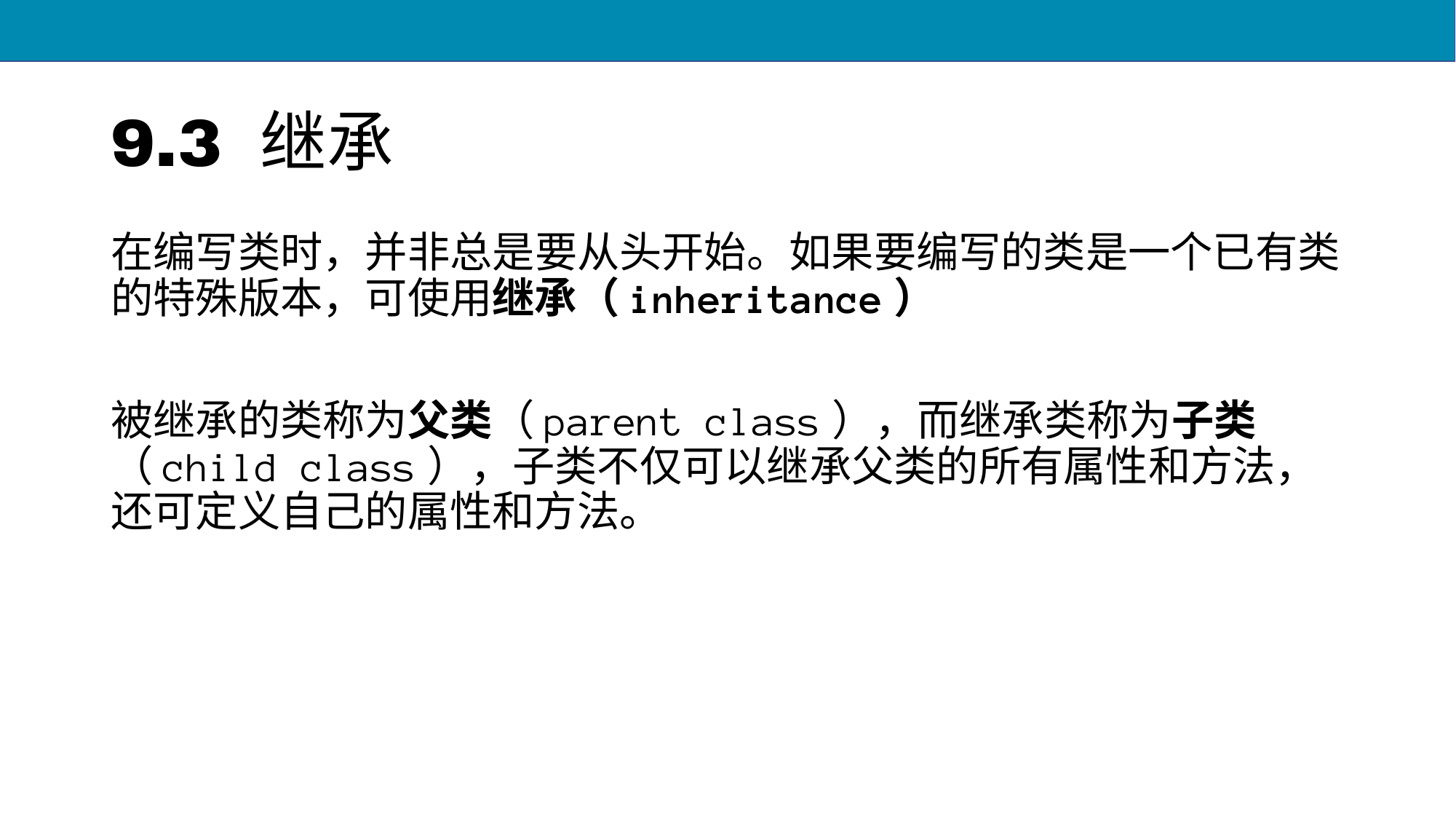

# 9.3 继承
在编写类时，并非总是要从头开始。如果要编写的类是一个已有类的特殊版本，可使用继承（inheritance）

被继承的类称为父类（parent class），而继承类称为子类（child class），子类不仅可以继承父类的所有属性和方法，还可定义自己的属性和方法。